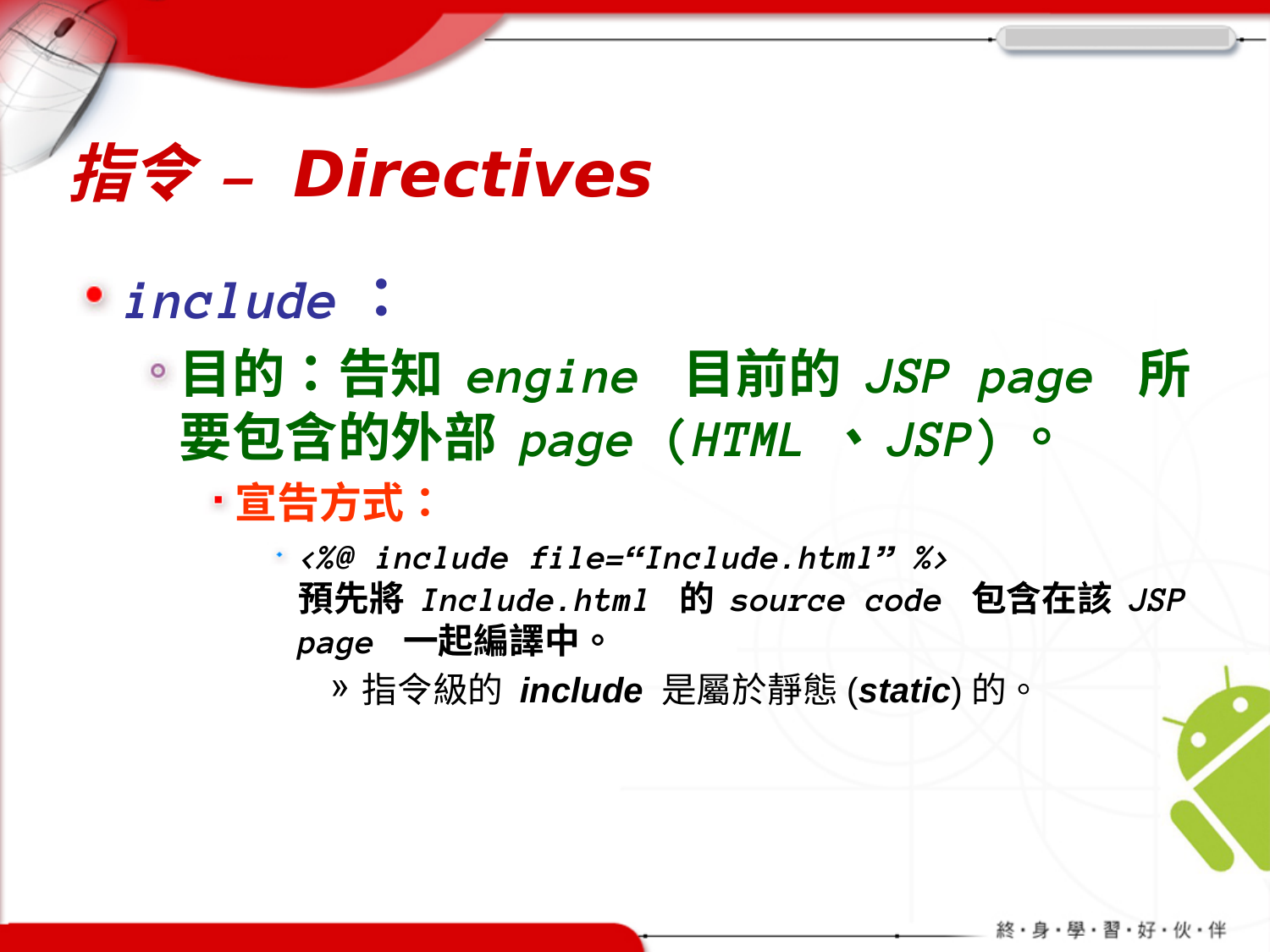

# 指令 - Directives
include：
目的：告知 engine 目前的 JSP page 所要包含的外部 page (HTML、JSP)。
宣告方式：
<%@ include file=“Include.html” %>
預先將 Include.html 的 source code 包含在該 JSP page 一起編譯中。
指令級的 include 是屬於靜態(static)的。